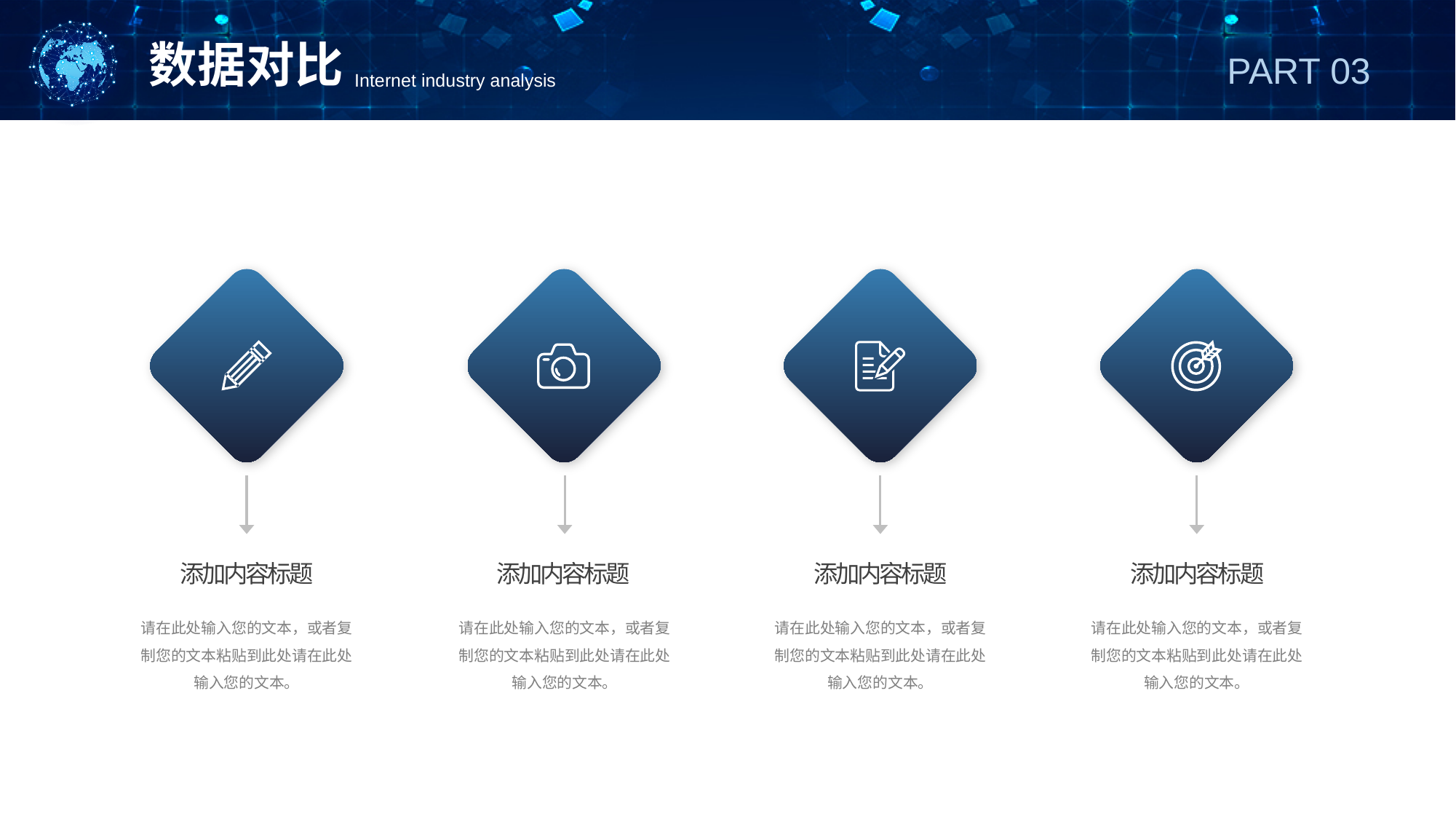

数据对比
Internet industry analysis
PART 03

添加内容标题
请在此处输入您的文本，或者复制您的文本粘贴到此处请在此处输入您的文本。

添加内容标题
请在此处输入您的文本，或者复制您的文本粘贴到此处请在此处输入您的文本。

添加内容标题
请在此处输入您的文本，或者复制您的文本粘贴到此处请在此处输入您的文本。

添加内容标题
请在此处输入您的文本，或者复制您的文本粘贴到此处请在此处输入您的文本。